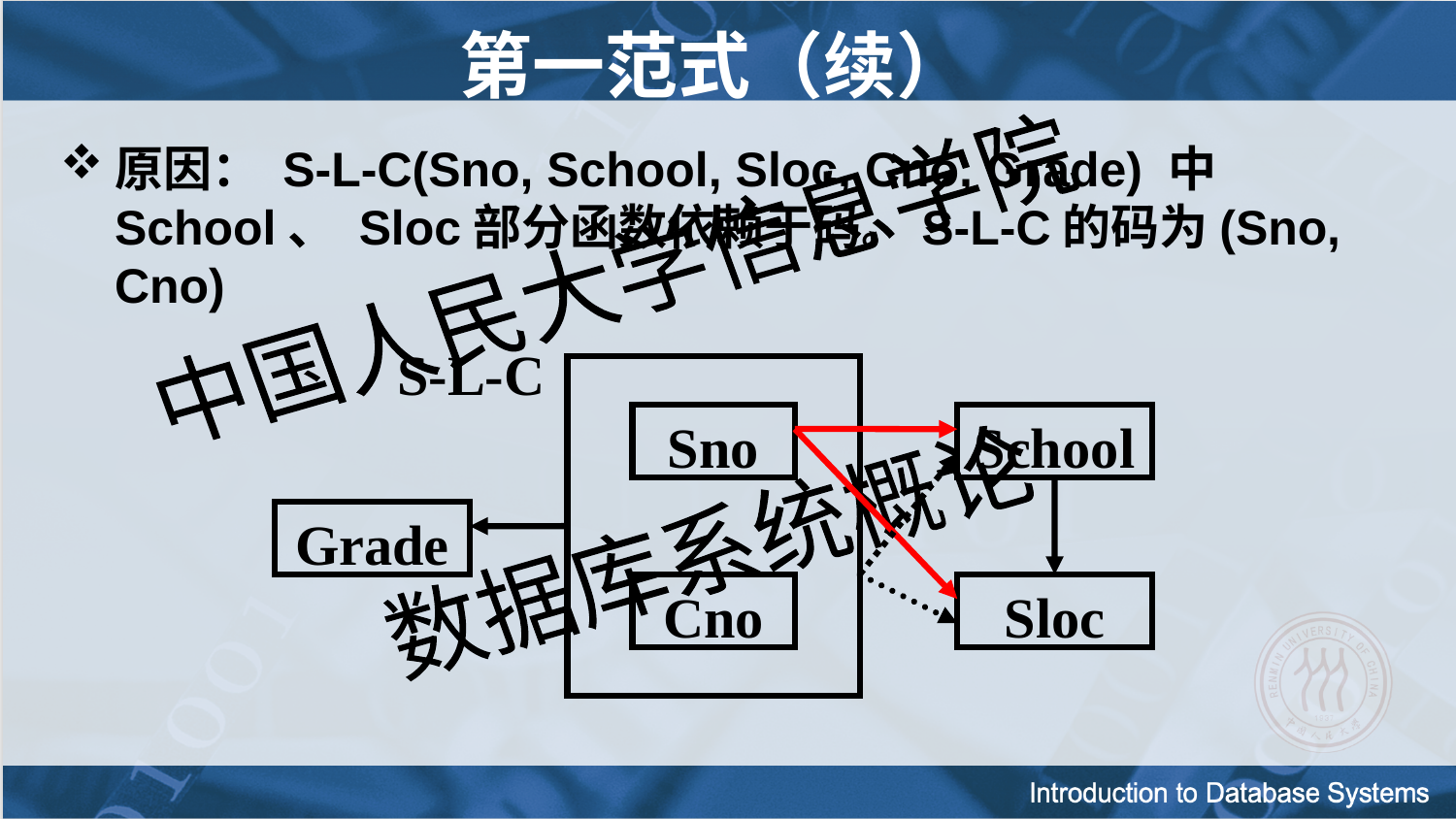

# 第一范式（续）
原因： S-L-C(Sno, School, Sloc, Cno, Grade) 中School、 Sloc部分函数依赖于码。S-L-C的码为(Sno, Cno)

S-L-C

Sno
School

Grade

Cno

Sloc